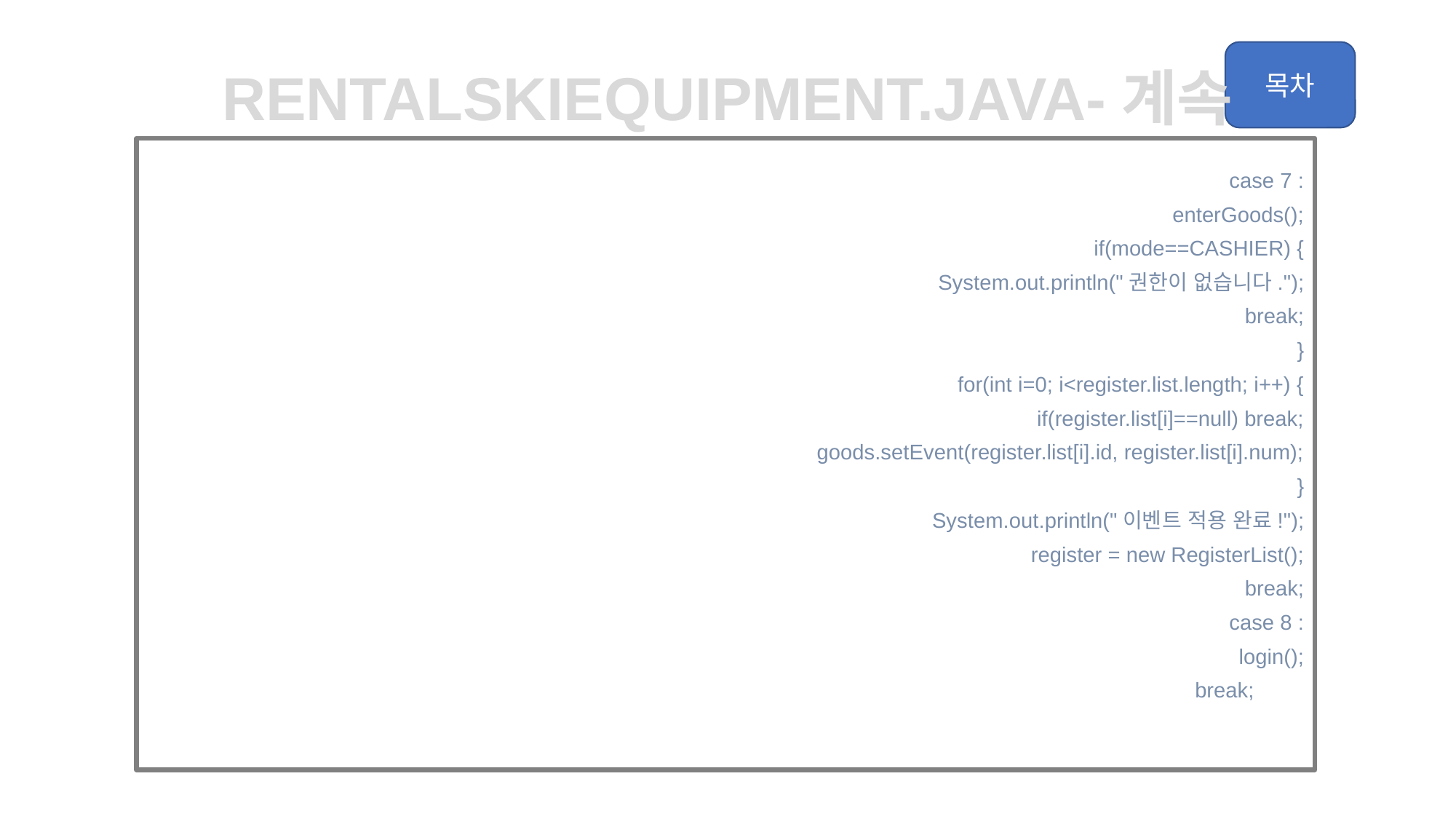

rentalskiequipment.java-계속

			case 7 :
				enterGoods();
				if(mode==CASHIER) {
					System.out.println("권한이 없습니다.");
					break;
				}
				for(int i=0; i<register.list.length; i++) {
					if(register.list[i]==null) break;
					goods.setEvent(register.list[i].id, register.list[i].num);
				}
				System.out.println("이벤트 적용 완료!");
				register = new RegisterList();
				break;
			case 8 :
				login();
				break;